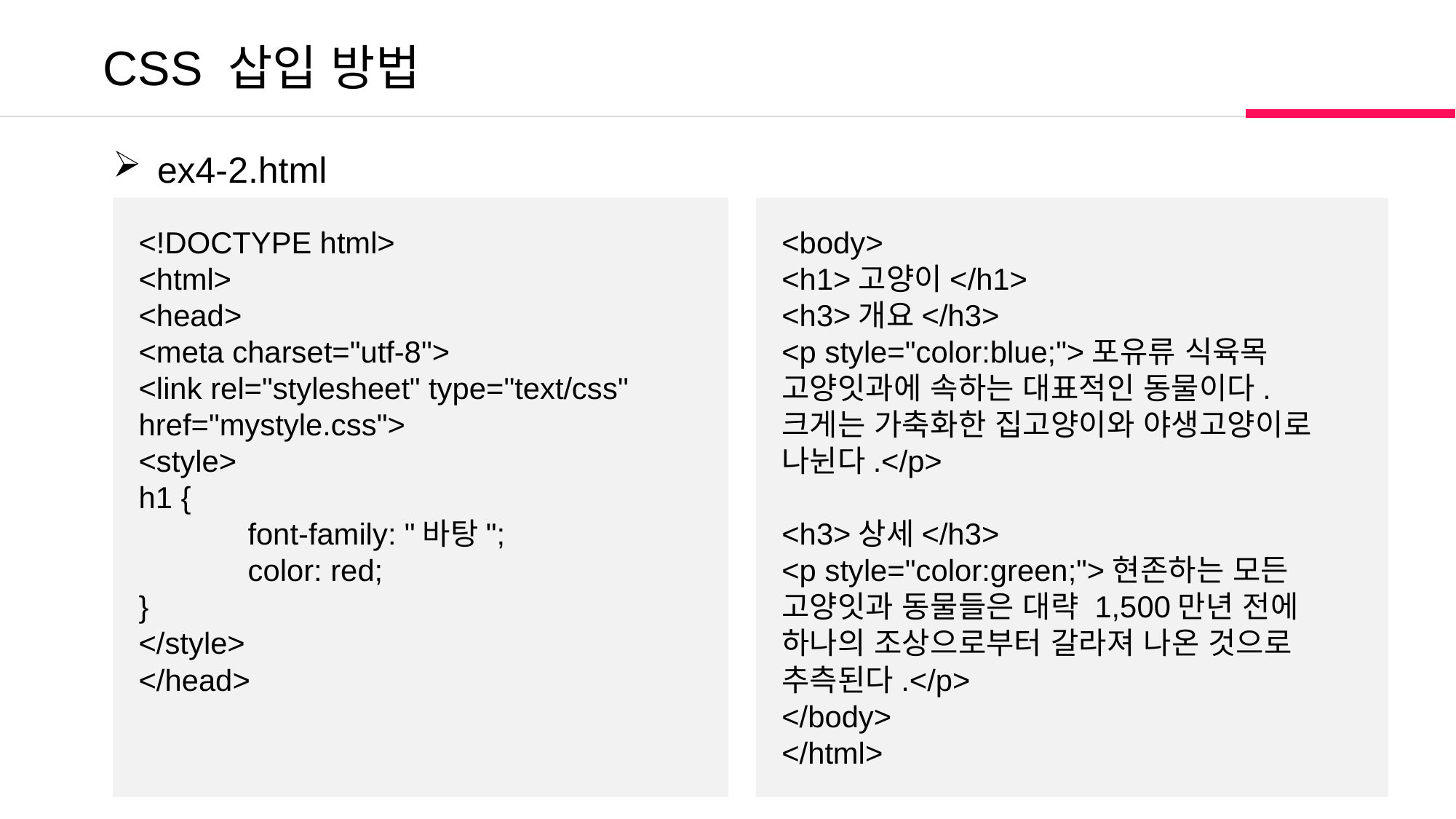

CSS 삽입 방법

 ex4-2.html
<!DOCTYPE html>
<html>
<head>
<meta charset="utf-8">
<link rel="stylesheet" type="text/css" href="mystyle.css">
<style>
h1 {
	font-family: "바탕";
	color: red;
}
</style>
</head>
<body>
<h1>고양이</h1>
<h3>개요</h3>
<p style="color:blue;">포유류 식육목 고양잇과에 속하는 대표적인 동물이다. 크게는 가축화한 집고양이와 야생고양이로 나뉜다.</p>

<h3>상세</h3>
<p style="color:green;">현존하는 모든 고양잇과 동물들은 대략 1,500만년 전에 하나의 조상으로부터 갈라져 나온 것으로 추측된다.</p>
</body>
</html>